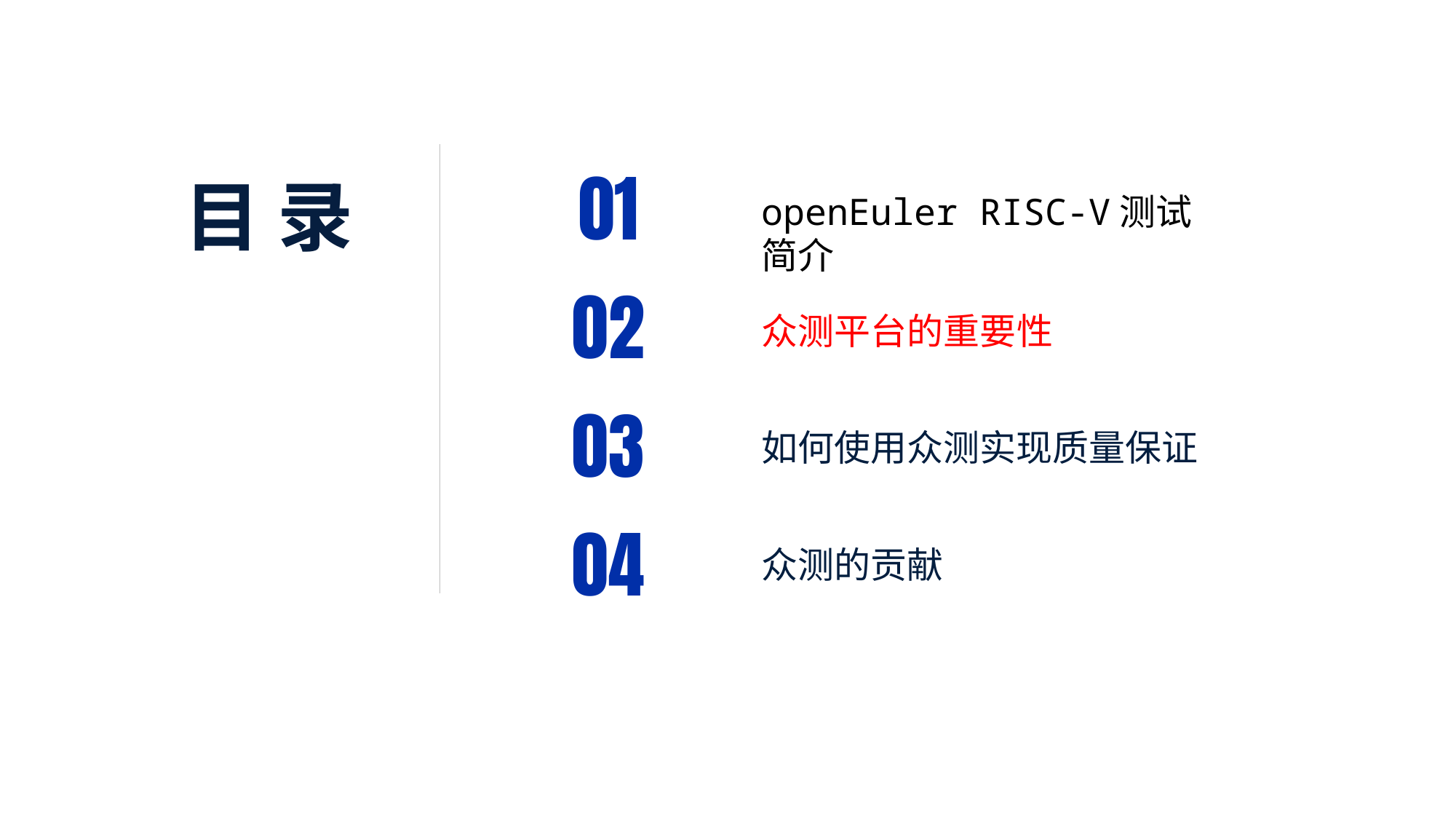

01
目 录
openEuler RISC-V测试简介
02
众测平台的重要性
03
如何使用众测实现质量保证
04
众测的贡献